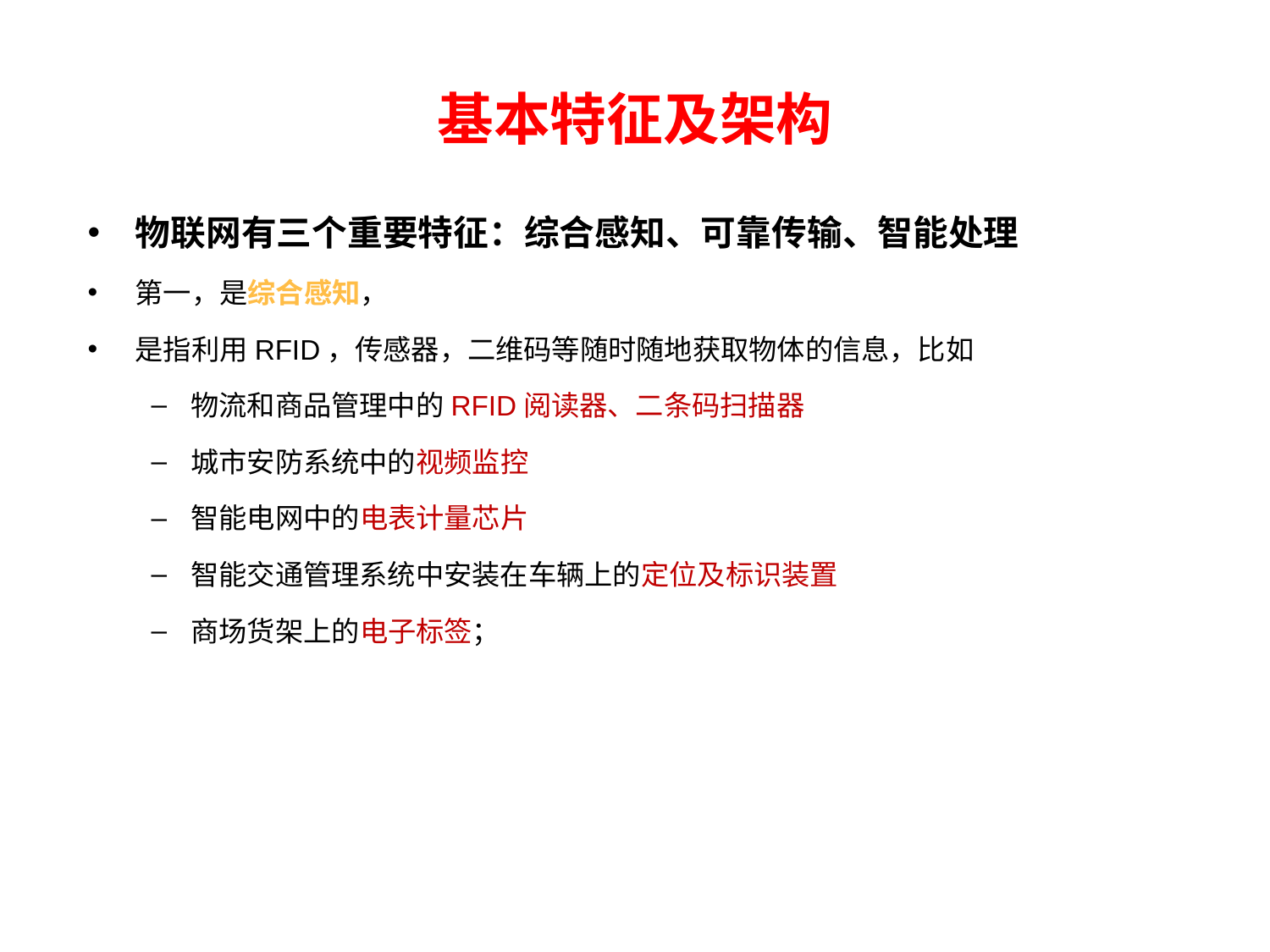

# 基本特征及架构
物联网有三个重要特征：综合感知、可靠传输、智能处理
第一，是综合感知，
是指利用RFID，传感器，二维码等随时随地获取物体的信息，比如
物流和商品管理中的RFID阅读器、二条码扫描器
城市安防系统中的视频监控
智能电网中的电表计量芯片
智能交通管理系统中安装在车辆上的定位及标识装置
商场货架上的电子标签；